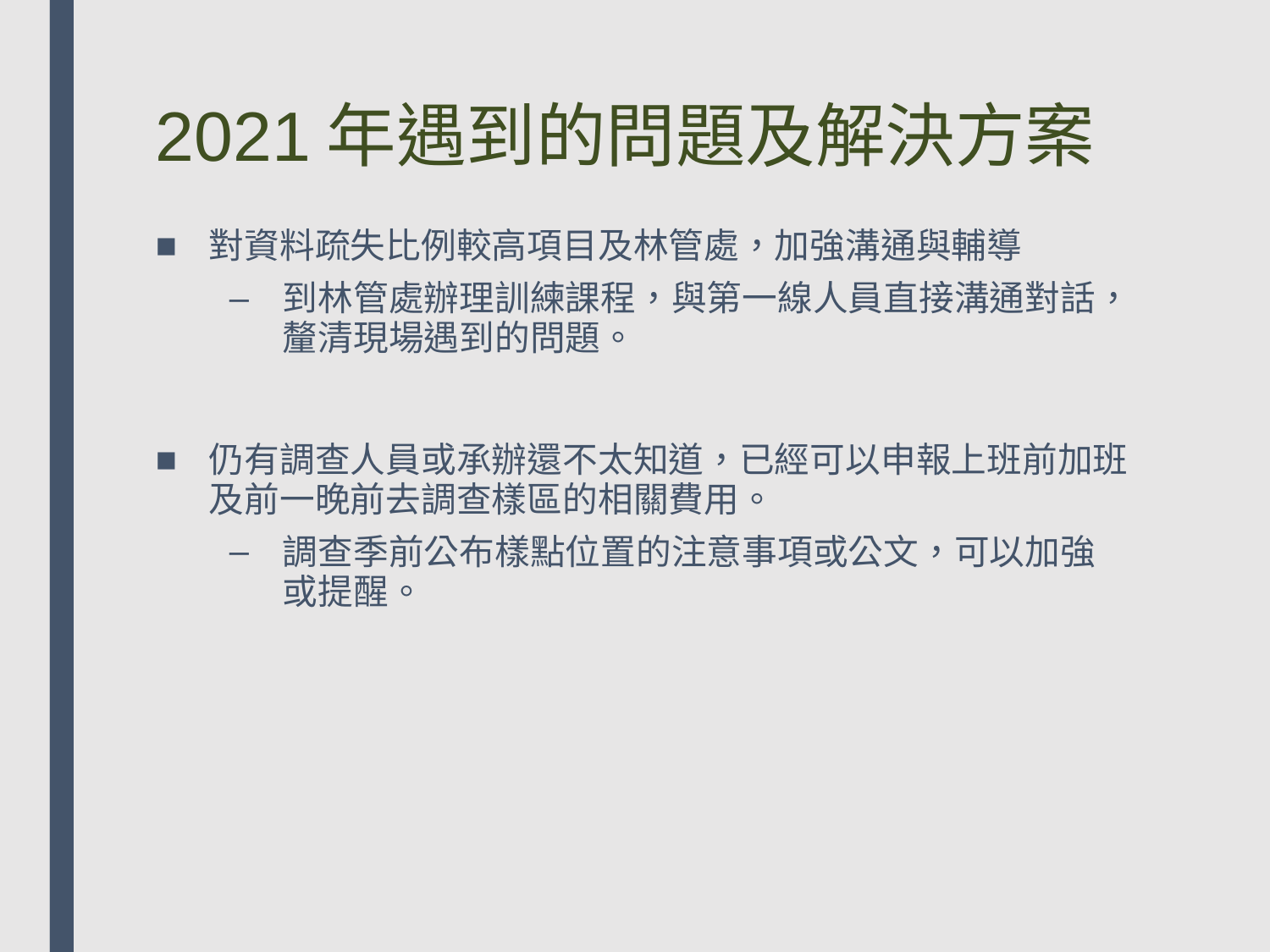

# 2021年遇到的問題及解決方案
對資料疏失比例較高項目及林管處，加強溝通與輔導
到林管處辦理訓練課程，與第一線人員直接溝通對話，釐清現場遇到的問題。

仍有調查人員或承辦還不太知道，已經可以申報上班前加班及前一晚前去調查樣區的相關費用。
調查季前公布樣點位置的注意事項或公文，可以加強或提醒。